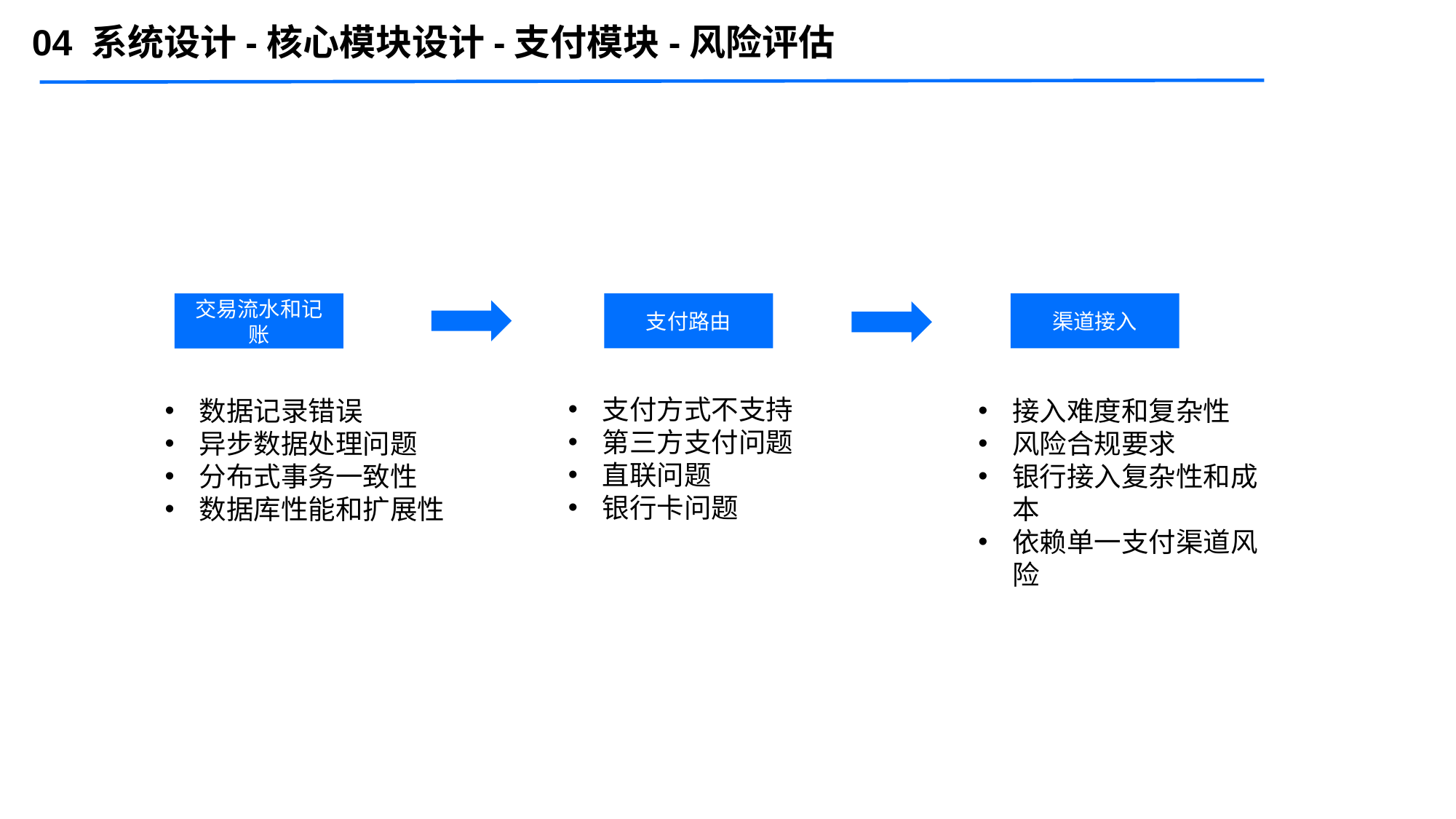

04 系统设计-核心模块设计-支付模块-风险评估

支付路由
渠道接入
交易流水和记账
支付方式不支持
第三方支付问题
直联问题
银行卡问题
数据记录错误
异步数据处理问题
分布式事务一致性
数据库性能和扩展性
接入难度和复杂性
风险合规要求
银行接入复杂性和成本
依赖单一支付渠道风险